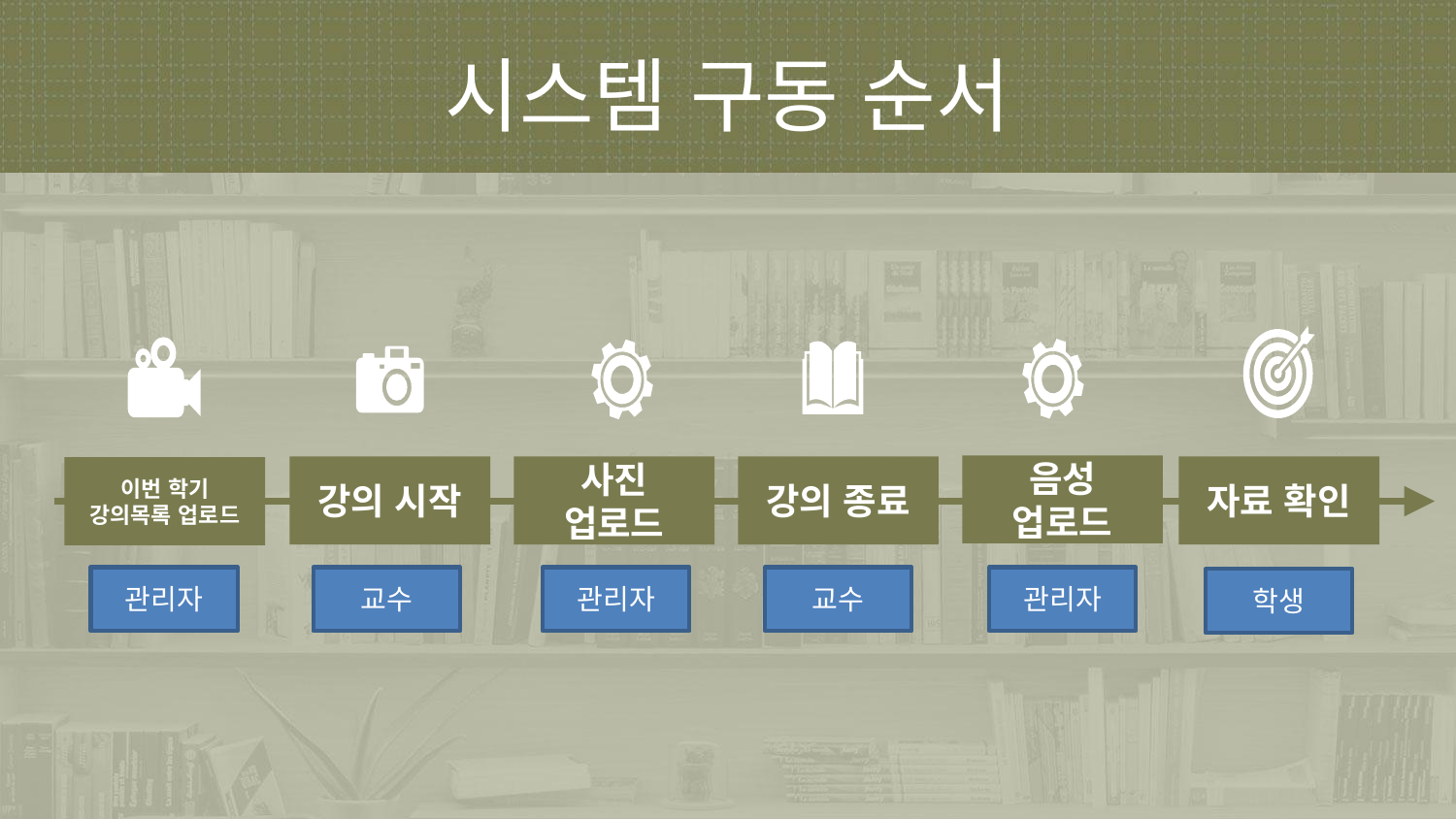

시스템 구동 순서

음성 업로드
강의 시작
사진 업로드
강의 종료
자료 확인
이번 학기 강의목록 업로드
교수
관리자
관리자
교수
관리자
학생